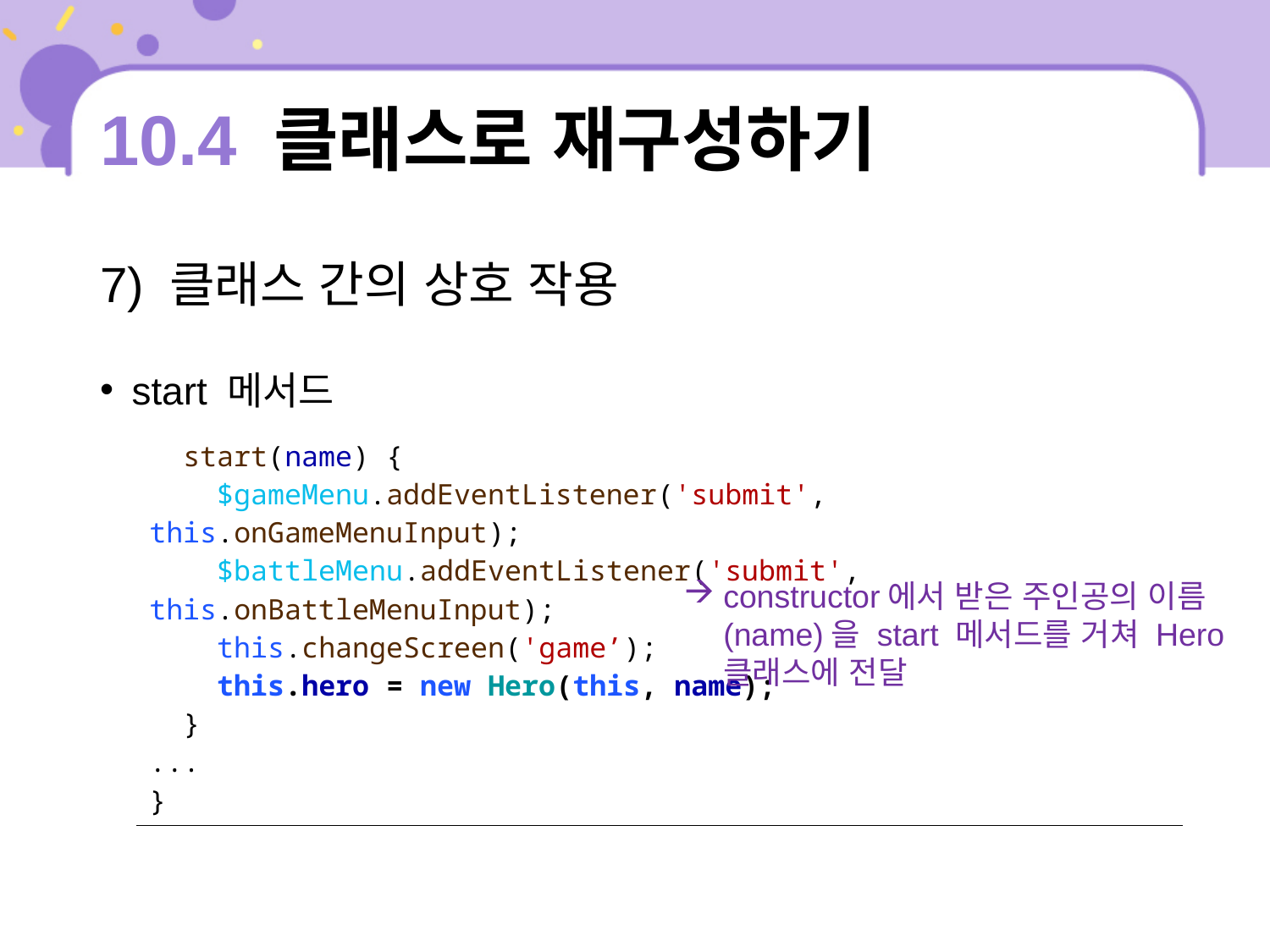

# 10.4 클래스로 재구성하기
7) 클래스 간의 상호 작용
start 메서드
| start(name) { $gameMenu.addEventListener('submit', this.onGameMenuInput); $battleMenu.addEventListener('submit', this.onBattleMenuInput); this.changeScreen('game’); this.hero = new Hero(this, name); } ... } |
| --- |
constructor에서 받은 주인공의 이름(name)을 start 메서드를 거쳐 Hero 클래스에 전달